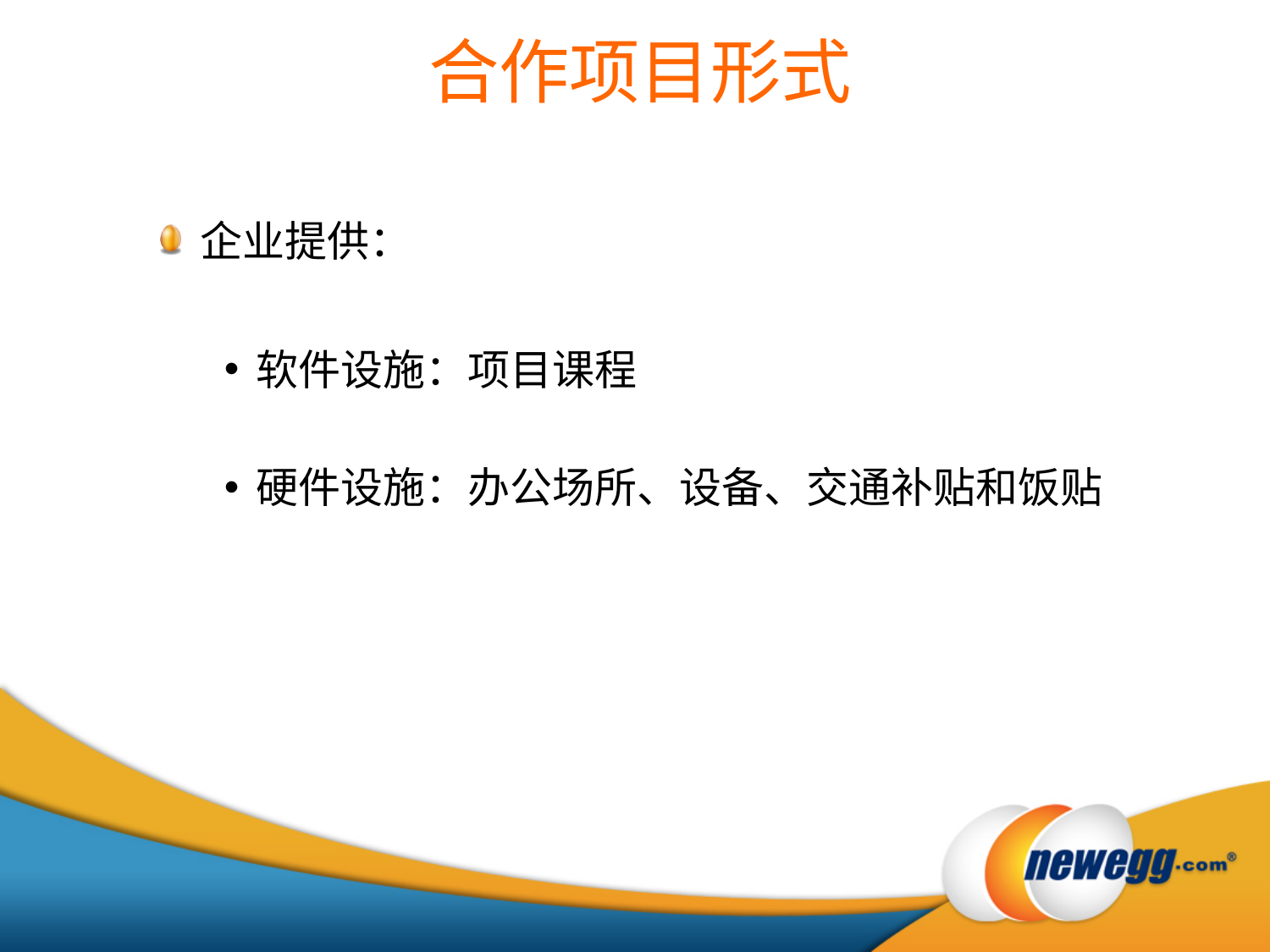

合作项目形式

企业提供：

软件设施：项目课程

硬件设施：办公场所、设备、交通补贴和饭贴